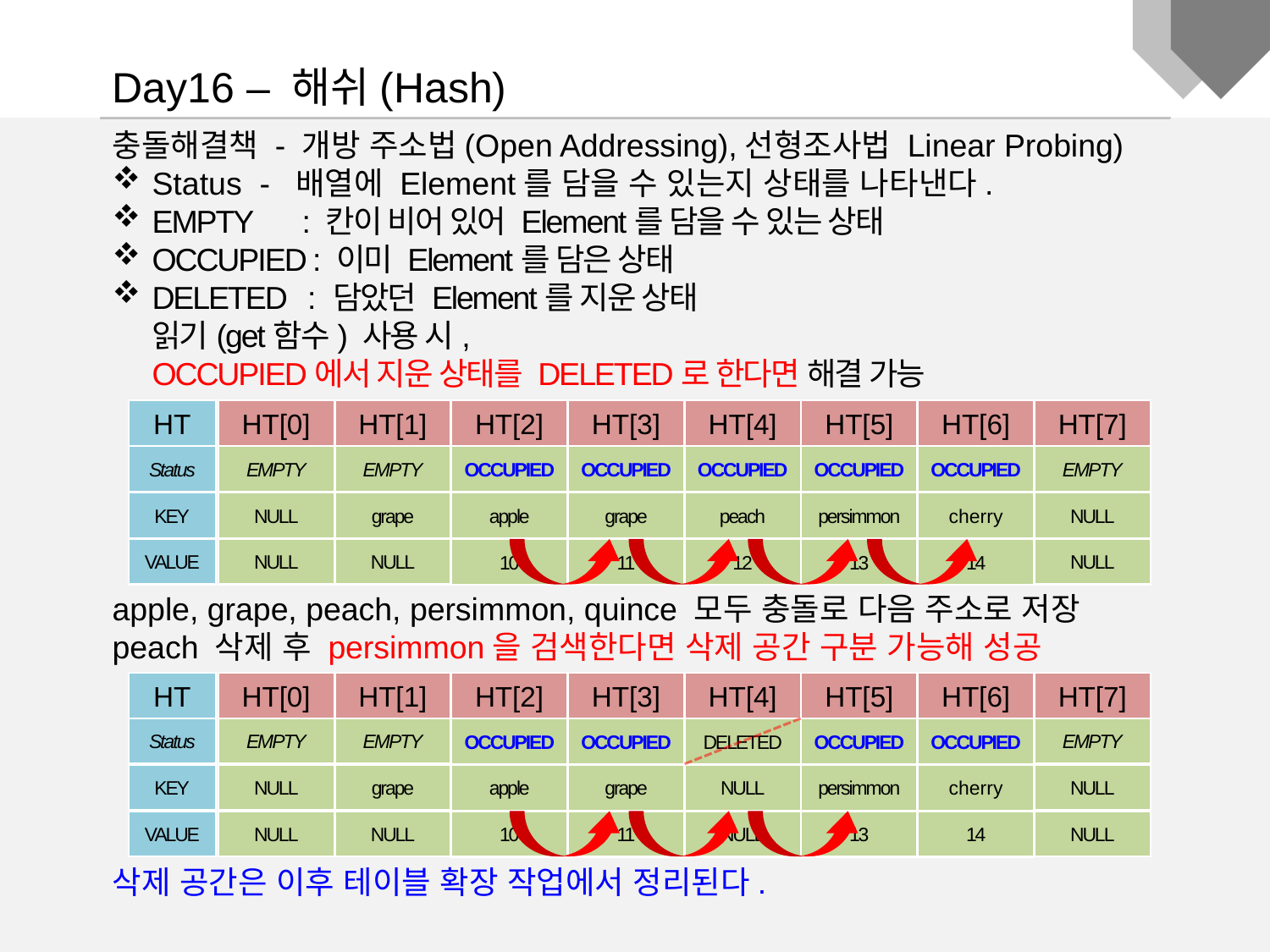

Day16 – 해쉬(Hash)
충돌해결책 - 개방 주소법(Open Addressing),선형조사법 Linear Probing)
Status  -  배열에 Element를 담을 수 있는지 상태를 나타낸다.
EMPTY       : 칸이 비어 있어 Element를 담을 수 있는 상태
OCCUPIED : 이미 Element를 담은 상태
DELETED   : 담았던 Element를 지운 상태
읽기(get함수) 사용 시,
OCCUPIED에서 지운 상태를 DELETED로 한다면 해결 가능
HT
HT[0]
HT[1]
HT[2]
HT[3]
HT[4]
HT[5]
HT[6]
HT[7]
Status
EMPTY
EMPTY
OCCUPIED
OCCUPIED
OCCUPIED
OCCUPIED
OCCUPIED
EMPTY
KEY
NULL
grape
apple
grape
peach
persimmon
cherry
NULL

VALUE
NULL
NULL
10
11
12
13
14
NULL
apple, grape, peach, persimmon, quince 모두 충돌로 다음 주소로 저장
peach 삭제 후 persimmon을 검색한다면 삭제 공간 구분 가능해 성공
HT
HT[0]
HT[1]
HT[2]
HT[3]
HT[4]
HT[5]
HT[6]
HT[7]
Status
EMPTY
EMPTY
OCCUPIED
OCCUPIED
DELETED
OCCUPIED
OCCUPIED
EMPTY
KEY
NULL
grape
apple
grape
NULL
persimmon
cherry
NULL

VALUE
NULL
NULL
10
11
NULL
13
14
NULL
삭제 공간은 이후 테이블 확장 작업에서 정리된다.